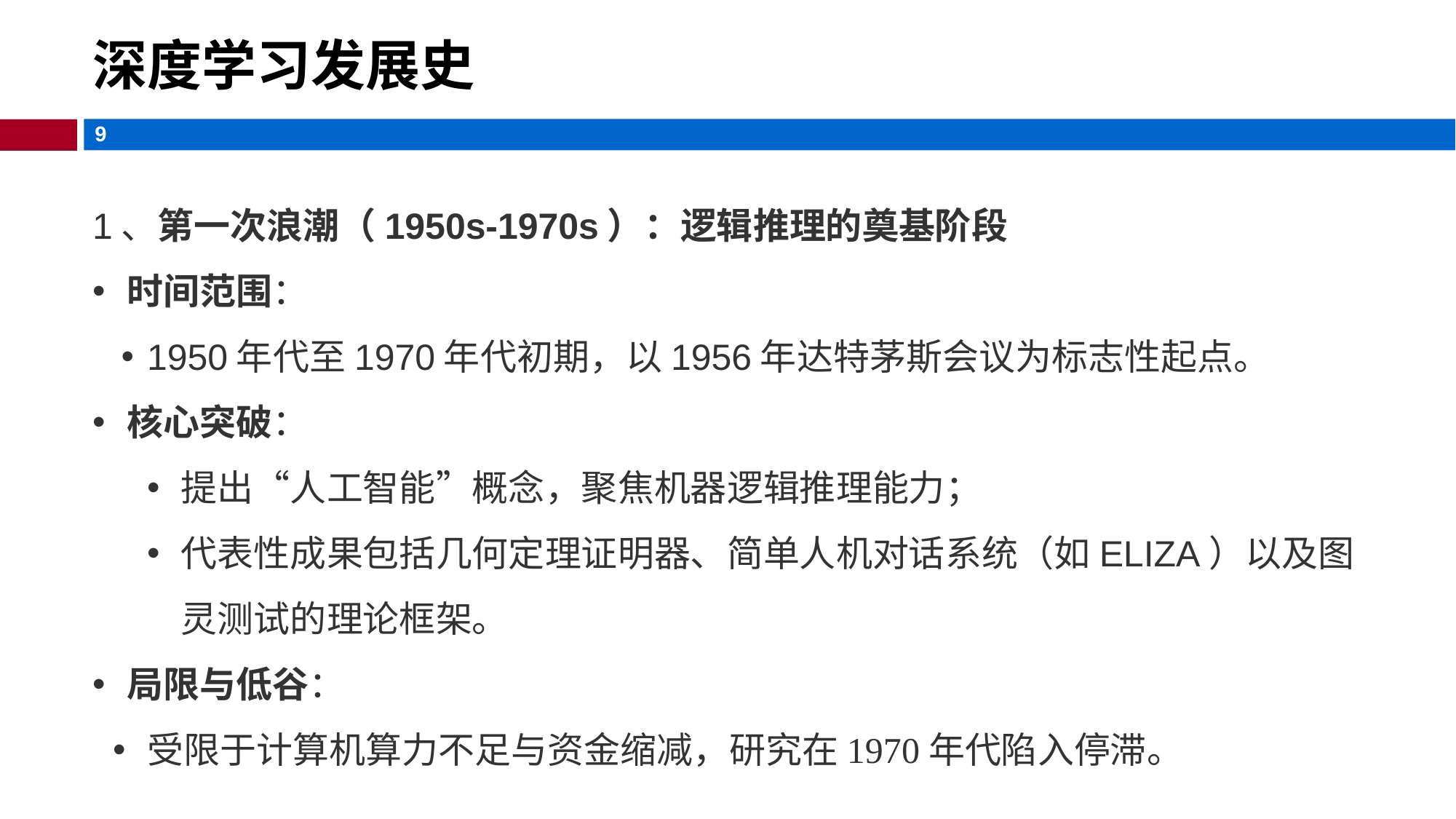

深度学习发展史
1、‌第一次浪潮（1950s-1970s）：逻辑推理的奠基阶段‌
‌时间范围‌：
1950年代至1970年代初期，以1956年达特茅斯会议为标志性起点。
‌核心突破‌：
提出“人工智能”概念，聚焦机器逻辑推理能力；
代表性成果包括几何定理证明器、简单人机对话系统（如ELIZA）以及图灵测试的理论框架。
‌局限与低谷‌：
受限于计算机算力不足与资金缩减，研究在1970年代陷入停滞。